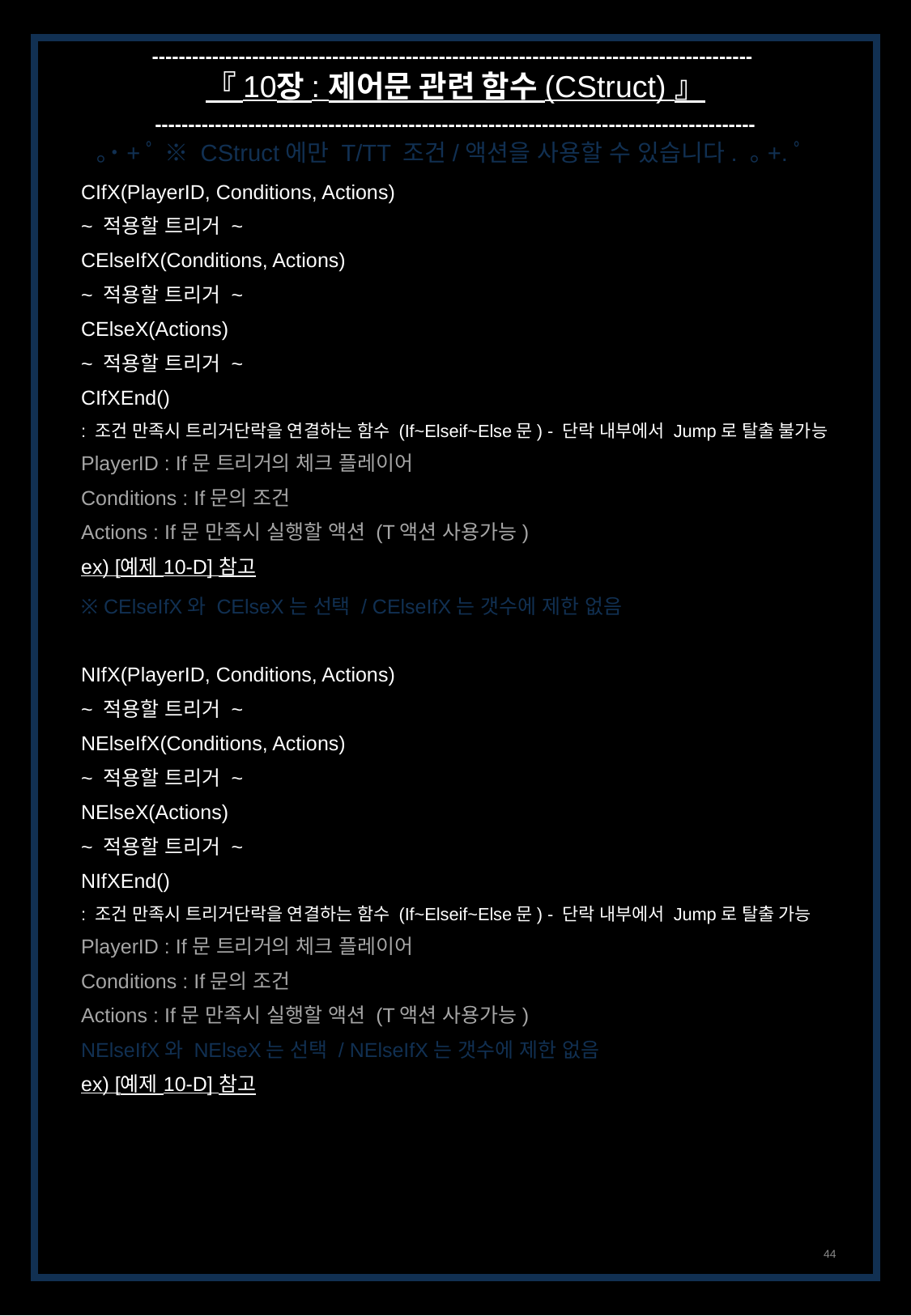

------------------------------------------------------------------------------------------
『 10장 : 제어문 관련 함수 (CStruct) 』
------------------------------------------------------------------------------------------

｡˙+ﾟ ※ CStruct에만 T/TT 조건/액션을 사용할 수 있습니다. ｡+.ﾟ
CIfX(PlayerID, Conditions, Actions)
~ 적용할 트리거 ~
CElseIfX(Conditions, Actions)
~ 적용할 트리거 ~
CElseX(Actions)
~ 적용할 트리거 ~
CIfXEnd()
: 조건 만족시 트리거단락을 연결하는 함수 (If~Elseif~Else문) - 단락 내부에서 Jump로 탈출 불가능
PlayerID : If문 트리거의 체크 플레이어
Conditions : If문의 조건
Actions : If문 만족시 실행할 액션 (T액션 사용가능)
ex) [예제 10-D] 참고
※ CElseIfX와 CElseX는 선택 / CElseIfX는 갯수에 제한 없음

NIfX(PlayerID, Conditions, Actions)
~ 적용할 트리거 ~
NElseIfX(Conditions, Actions)
~ 적용할 트리거 ~
NElseX(Actions)
~ 적용할 트리거 ~
NIfXEnd()
: 조건 만족시 트리거단락을 연결하는 함수 (If~Elseif~Else문) - 단락 내부에서 Jump로 탈출 가능
PlayerID : If문 트리거의 체크 플레이어
Conditions : If문의 조건
Actions : If문 만족시 실행할 액션 (T액션 사용가능)
NElseIfX와 NElseX는 선택 / NElseIfX는 갯수에 제한 없음
ex) [예제 10-D] 참고
44